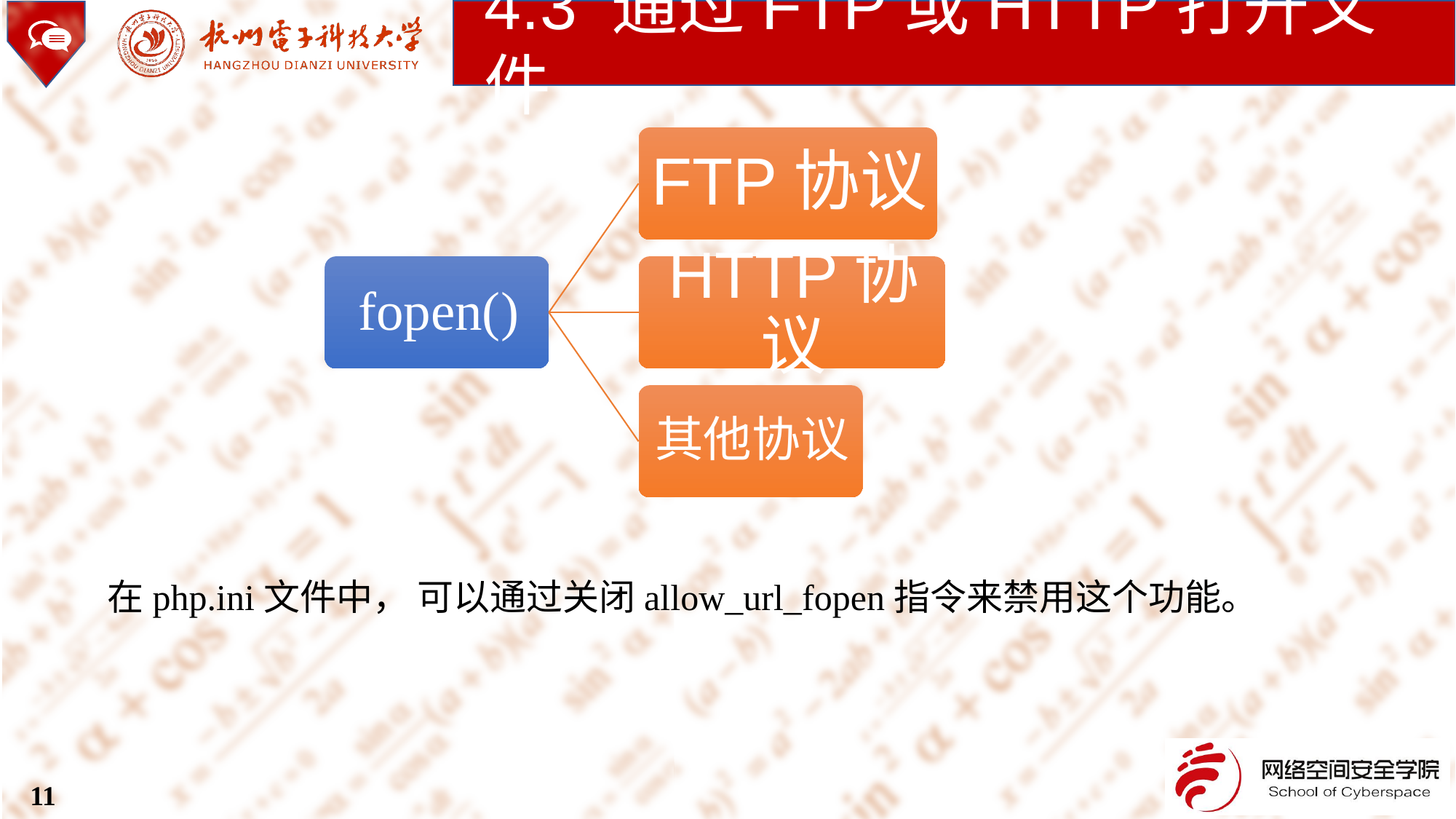

4.3 通过FTP或HTTP打开文件
fopen()

FTP协议

HTTP协议

其他协议
在php.ini文件中， 可以通过关闭allow_url_fopen指令来禁用这个功能。
11